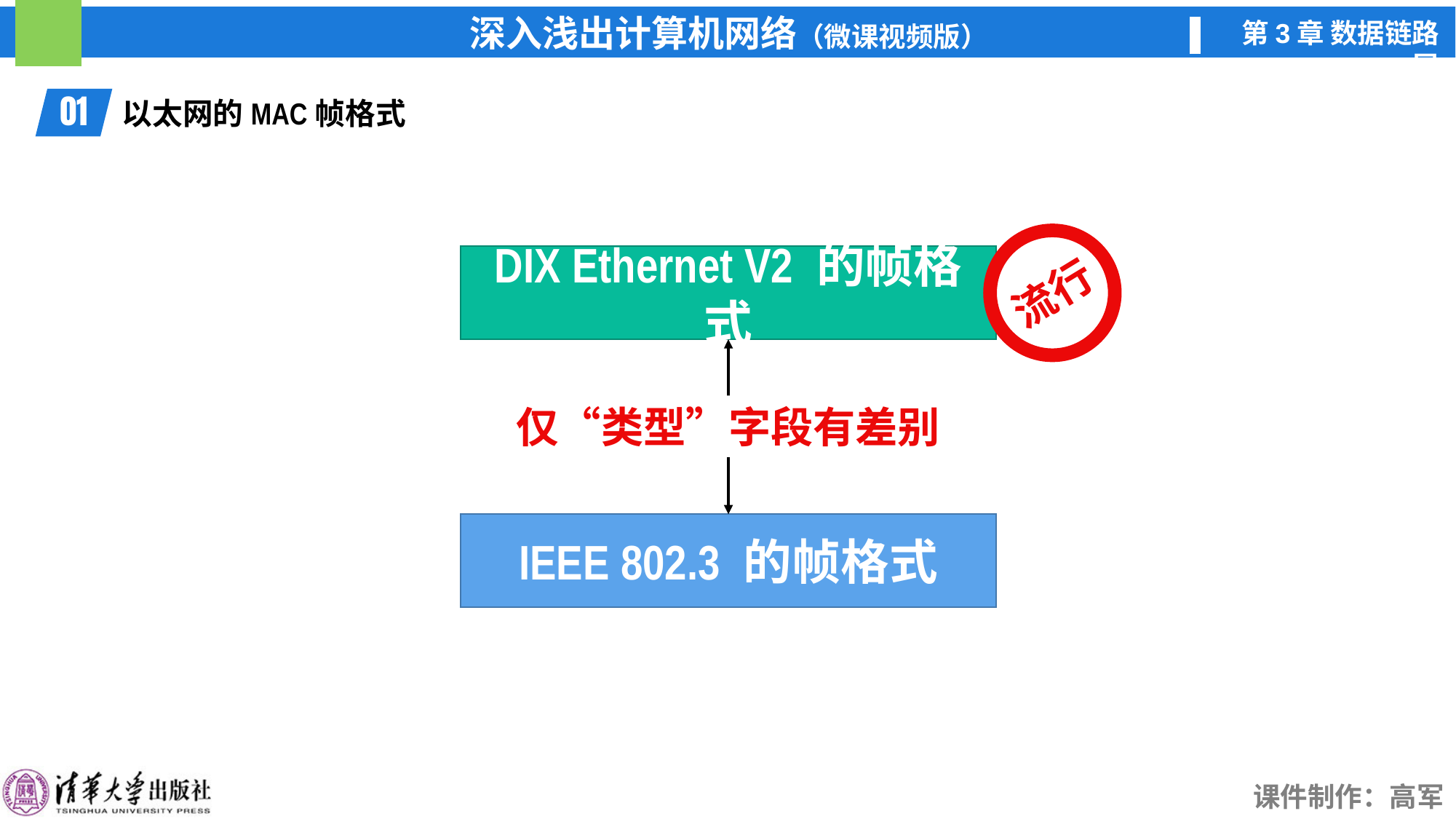

01
以太网的MAC帧格式

流行
DIX Ethernet V2 的帧格式
仅“类型”字段有差别
IEEE 802.3 的帧格式